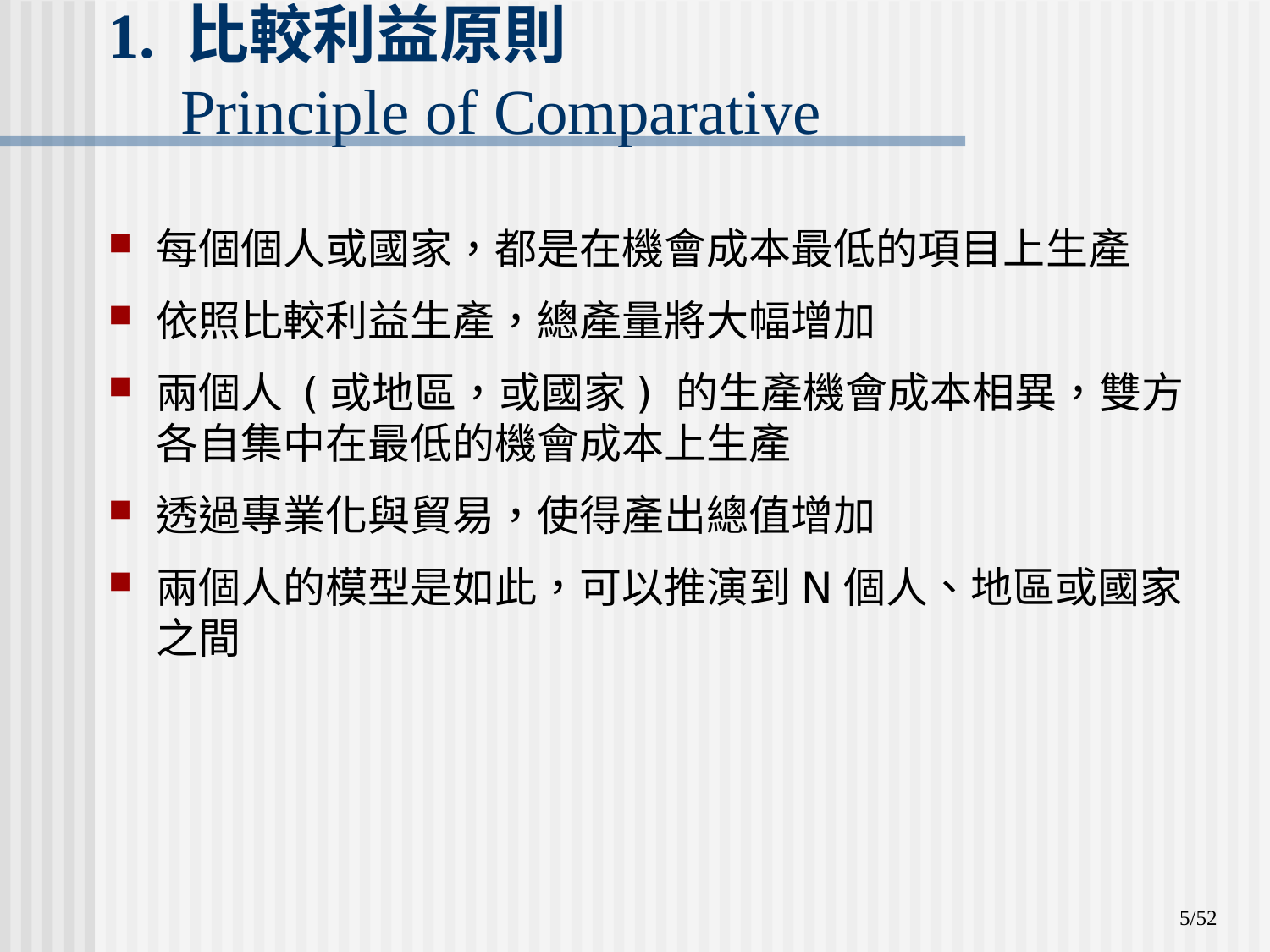

# 1. 比較利益原則 Principle of Comparative
每個個人或國家，都是在機會成本最低的項目上生產
依照比較利益生產，總產量將大幅增加
兩個人 (或地區，或國家) 的生產機會成本相異，雙方各自集中在最低的機會成本上生產
透過專業化與貿易，使得產出總值增加
兩個人的模型是如此，可以推演到N個人、地區或國家之間